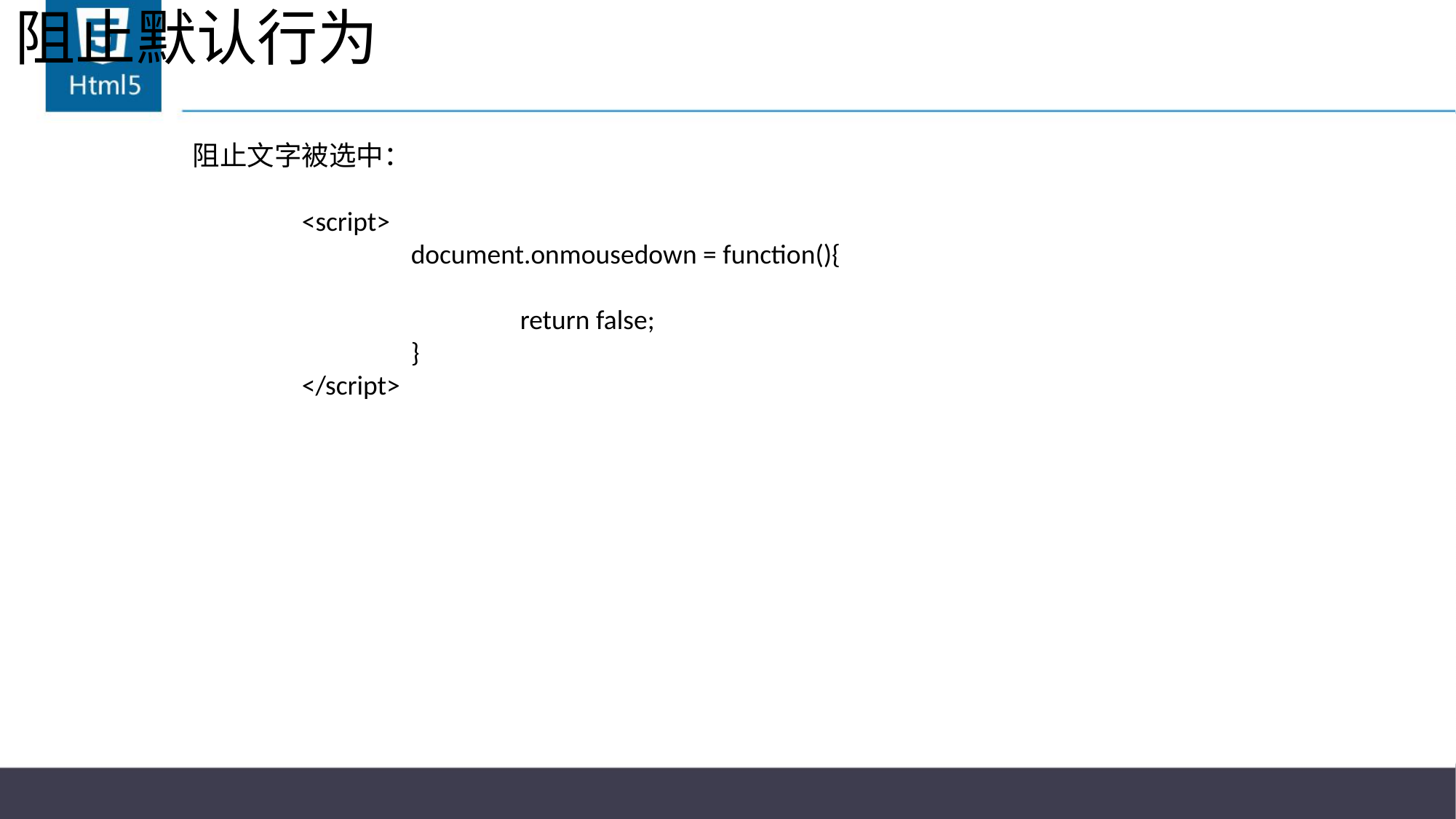

# 阻止默认行为
阻止文字被选中：

	<script>
		document.onmousedown = function(){

			return false;
		}
	</script>